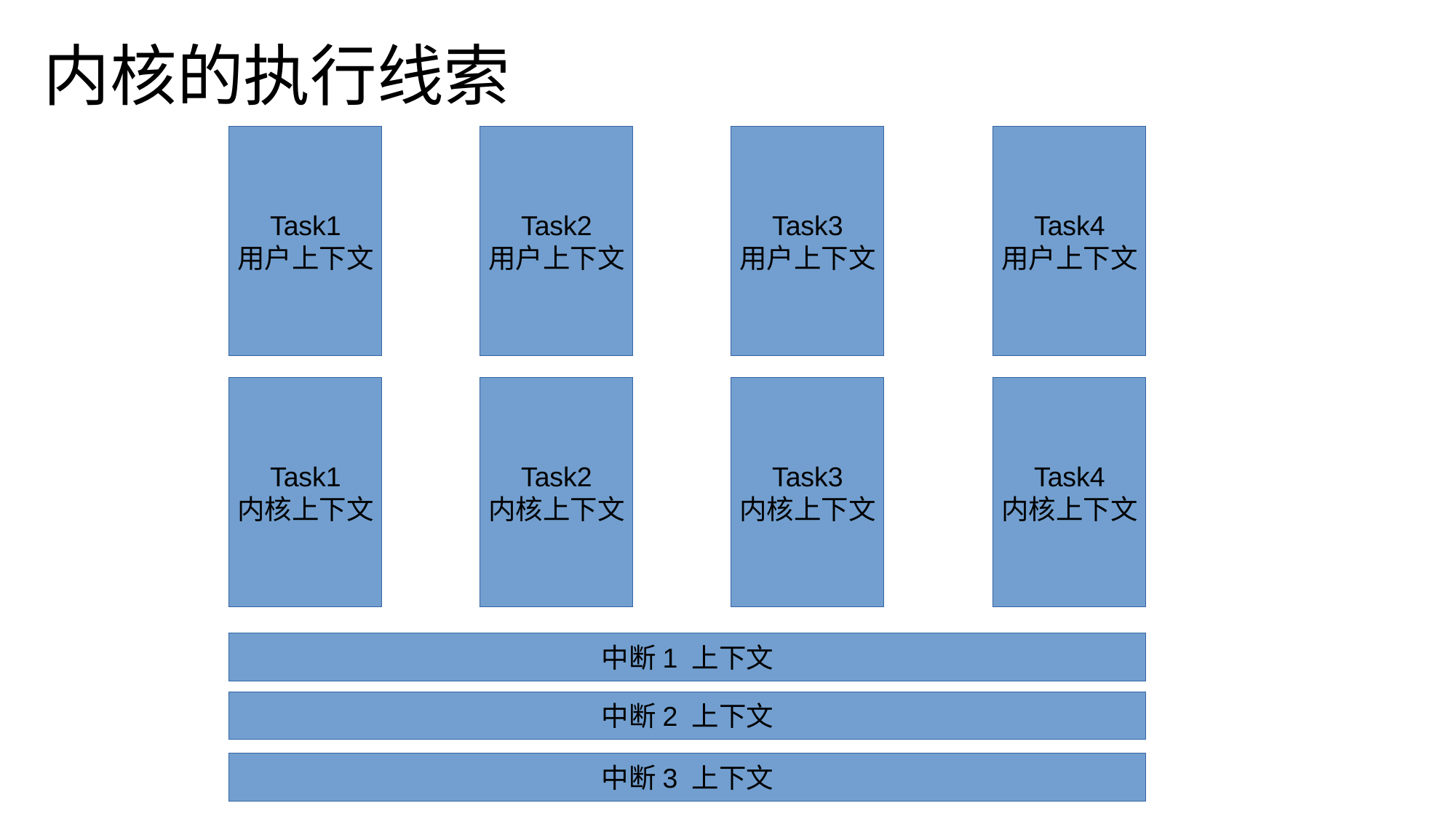

内核的执行线索
Task1
用户上下文
Task2
用户上下文
Task3
用户上下文
Task4
用户上下文
Task1
内核上下文
Task2
内核上下文
Task3
内核上下文
Task4
内核上下文
中断1 上下文
中断2 上下文
中断3 上下文